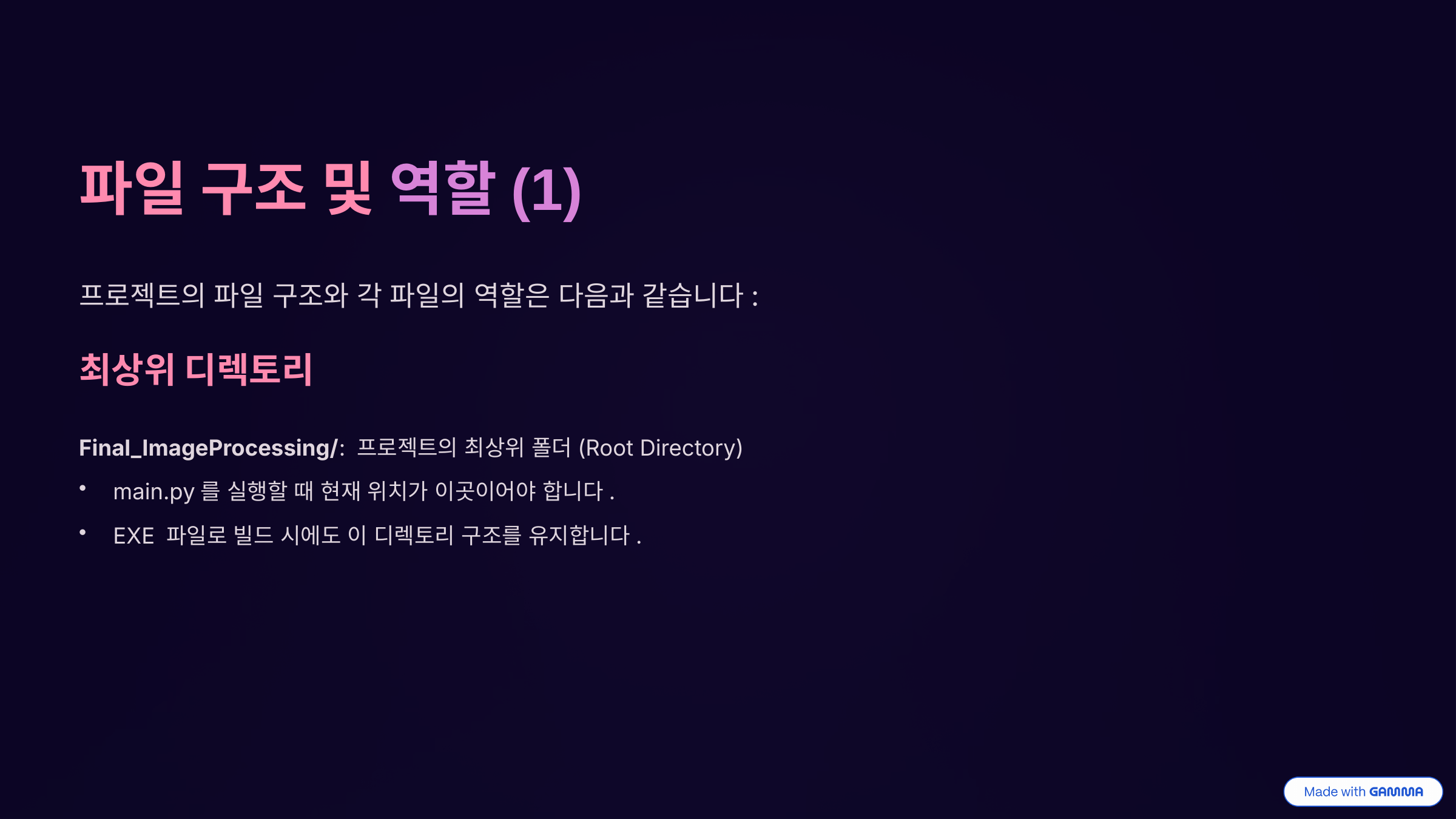

파일 구조 및 역할(1)
프로젝트의 파일 구조와 각 파일의 역할은 다음과 같습니다:
최상위 디렉토리
Final_ImageProcessing/: 프로젝트의 최상위 폴더(Root Directory)
main.py를 실행할 때 현재 위치가 이곳이어야 합니다.
EXE 파일로 빌드 시에도 이 디렉토리 구조를 유지합니다.